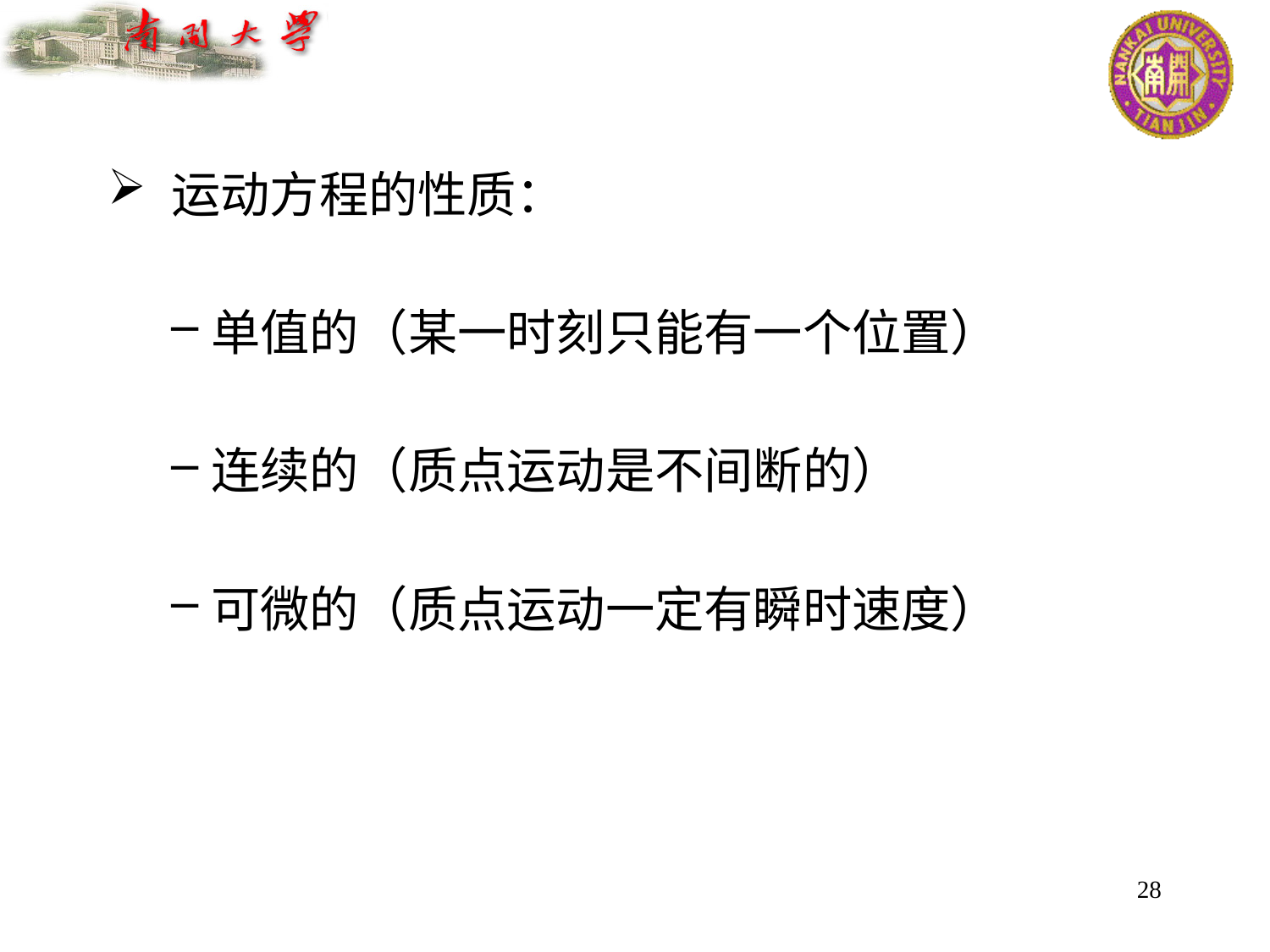

运动方程的性质：

单值的（某一时刻只能有一个位置）

连续的（质点运动是不间断的）

可微的（质点运动一定有瞬时速度）
28